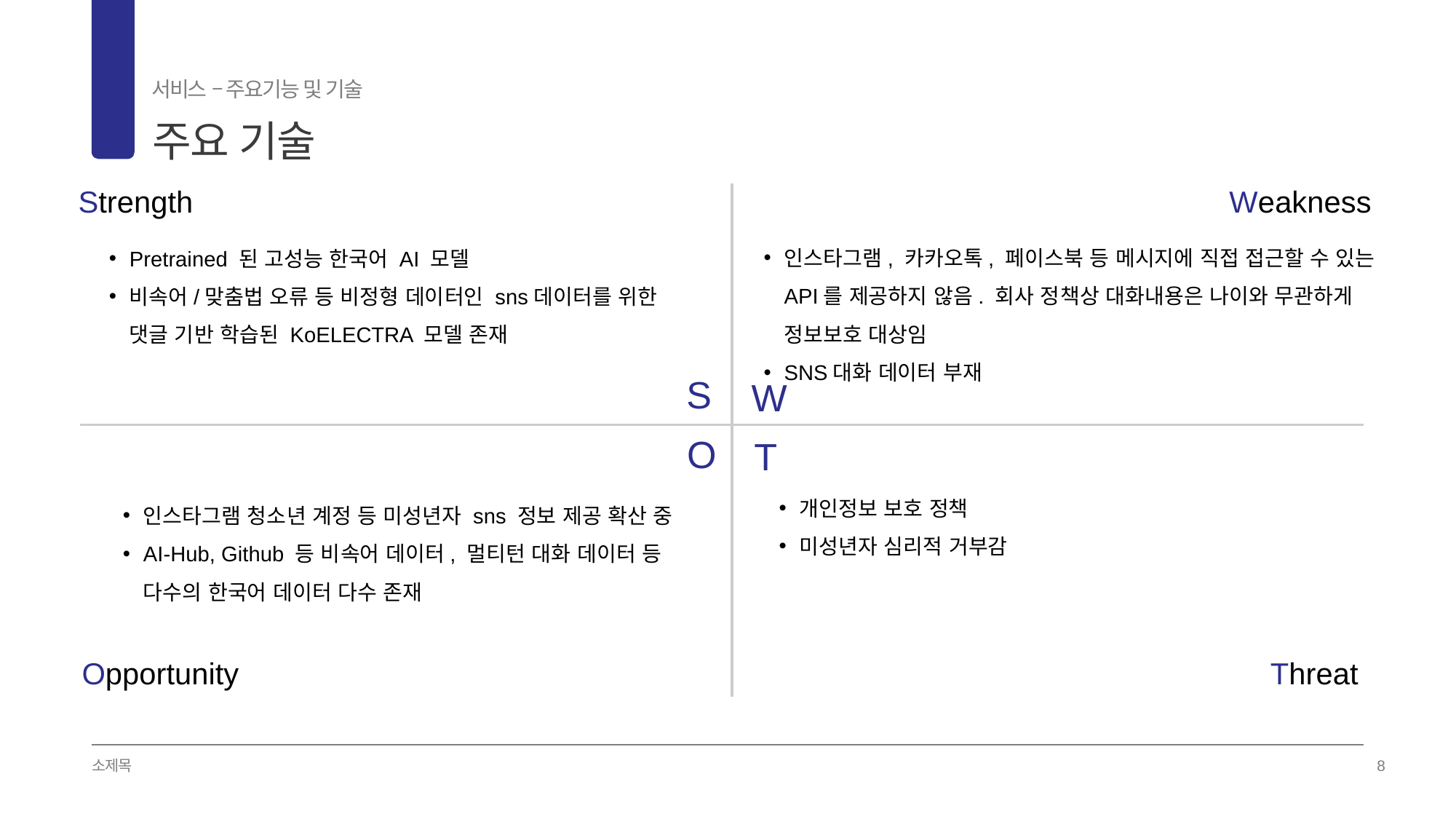

서비스 – 주요기능 및 기술
주요 기술
02
Strength
Weakness
인스타그램, 카카오톡, 페이스북 등 메시지에 직접 접근할 수 있는
API를 제공하지 않음. 회사 정책상 대화내용은 나이와 무관하게
정보보호 대상임
SNS대화 데이터 부재
Pretrained 된 고성능 한국어 AI 모델
비속어/맞춤법 오류 등 비정형 데이터인 sns데이터를 위한
댓글 기반 학습된 KoELECTRA 모델 존재
S
W
O
T
개인정보 보호 정책
미성년자 심리적 거부감
인스타그램 청소년 계정 등 미성년자 sns 정보 제공 확산 중
AI-Hub, Github 등 비속어 데이터, 멀티턴 대화 데이터 등
다수의 한국어 데이터 다수 존재
Opportunity
Threat
소제목
8